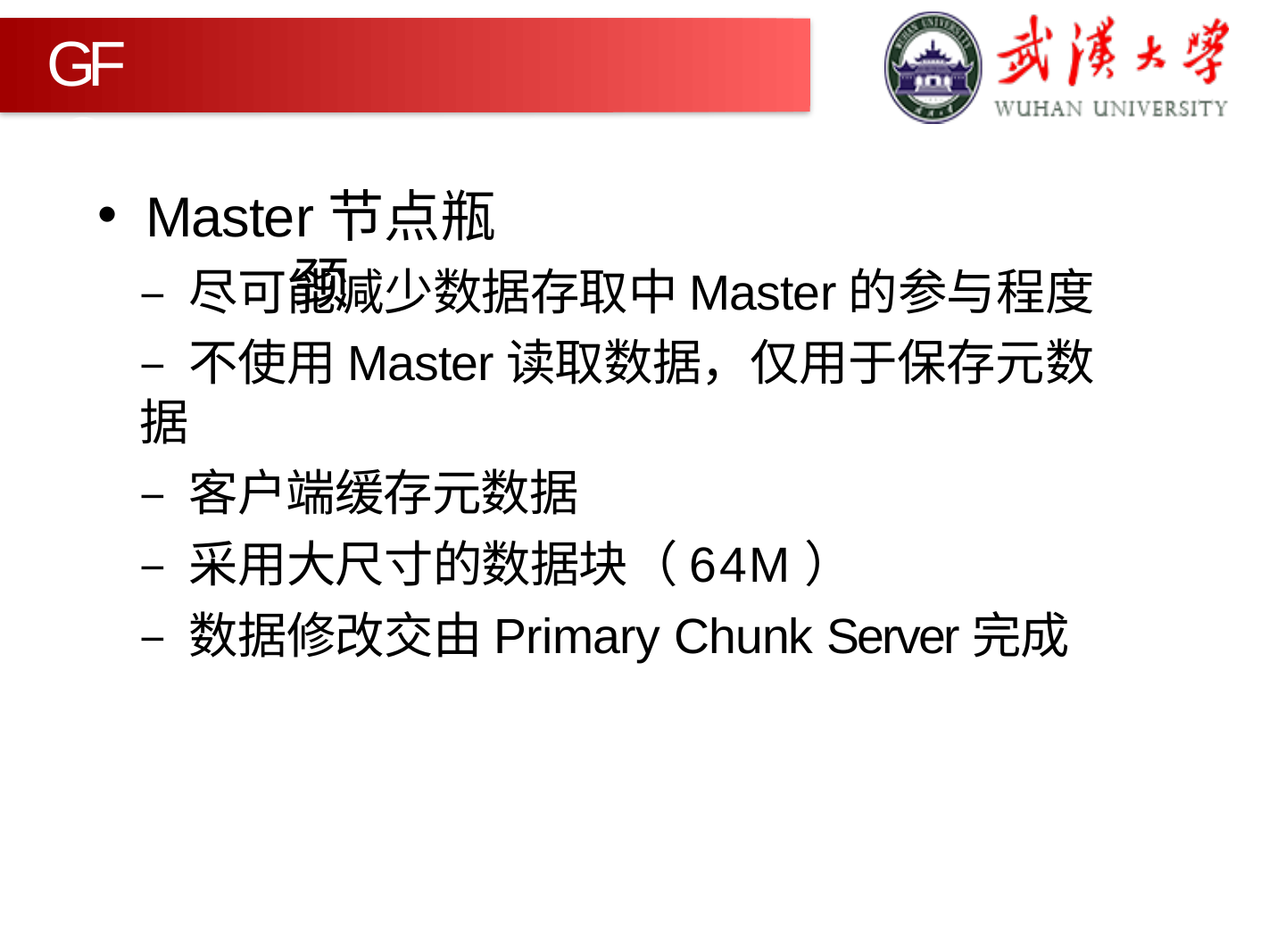

GFS
Master节点瓶颈
– 尽可能减少数据存取中Master的参与程度

– 不使用Master读取数据，仅用于保存元数据

– 客户端缓存元数据

– 采用大尺寸的数据块（64M）

– 数据修改交由Primary Chunk Server完成